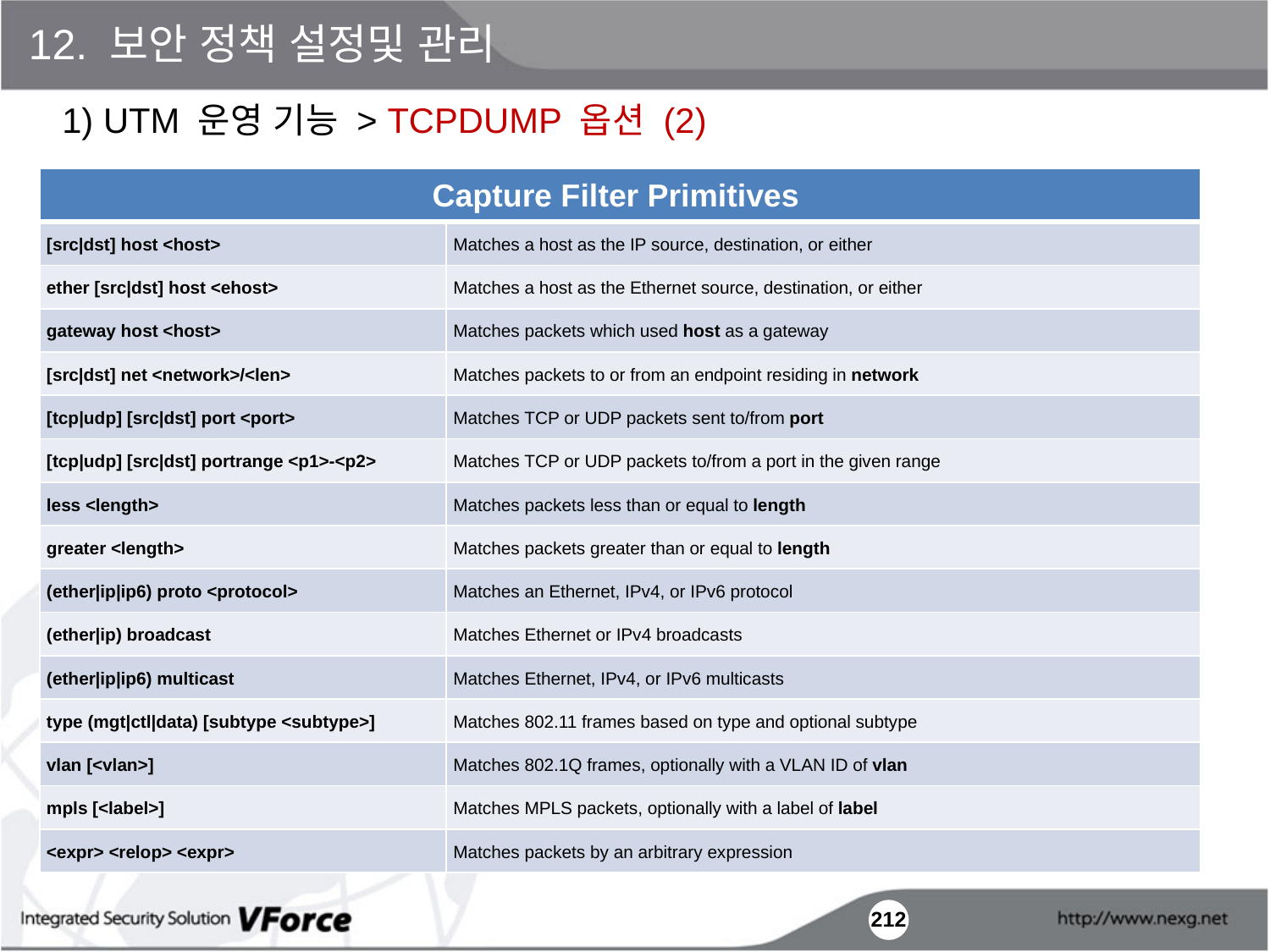

12. 보안 정책 설정및 관리
1) UTM 운영 기능 > TCPDUMP 옵션 (2)
| Capture Filter Primitives |  |
| --- | --- |
| [src|dst] host <host> | Matches a host as the IP source, destination, or either |
| ether [src|dst] host <ehost> | Matches a host as the Ethernet source, destination, or either |
| gateway host <host> | Matches packets which used host as a gateway |
| [src|dst] net <network>/<len> | Matches packets to or from an endpoint residing in network |
| [tcp|udp] [src|dst] port <port> | Matches TCP or UDP packets sent to/from port |
| [tcp|udp] [src|dst] portrange <p1>-<p2> | Matches TCP or UDP packets to/from a port in the given range |
| less <length> | Matches packets less than or equal to length |
| greater <length> | Matches packets greater than or equal to length |
| (ether|ip|ip6) proto <protocol> | Matches an Ethernet, IPv4, or IPv6 protocol |
| (ether|ip) broadcast | Matches Ethernet or IPv4 broadcasts |
| (ether|ip|ip6) multicast | Matches Ethernet, IPv4, or IPv6 multicasts |
| type (mgt|ctl|data) [subtype <subtype>] | Matches 802.11 frames based on type and optional subtype |
| vlan [<vlan>] | Matches 802.1Q frames, optionally with a VLAN ID of vlan |
| mpls [<label>] | Matches MPLS packets, optionally with a label of label |
| <expr> <relop> <expr> | Matches packets by an arbitrary expression |